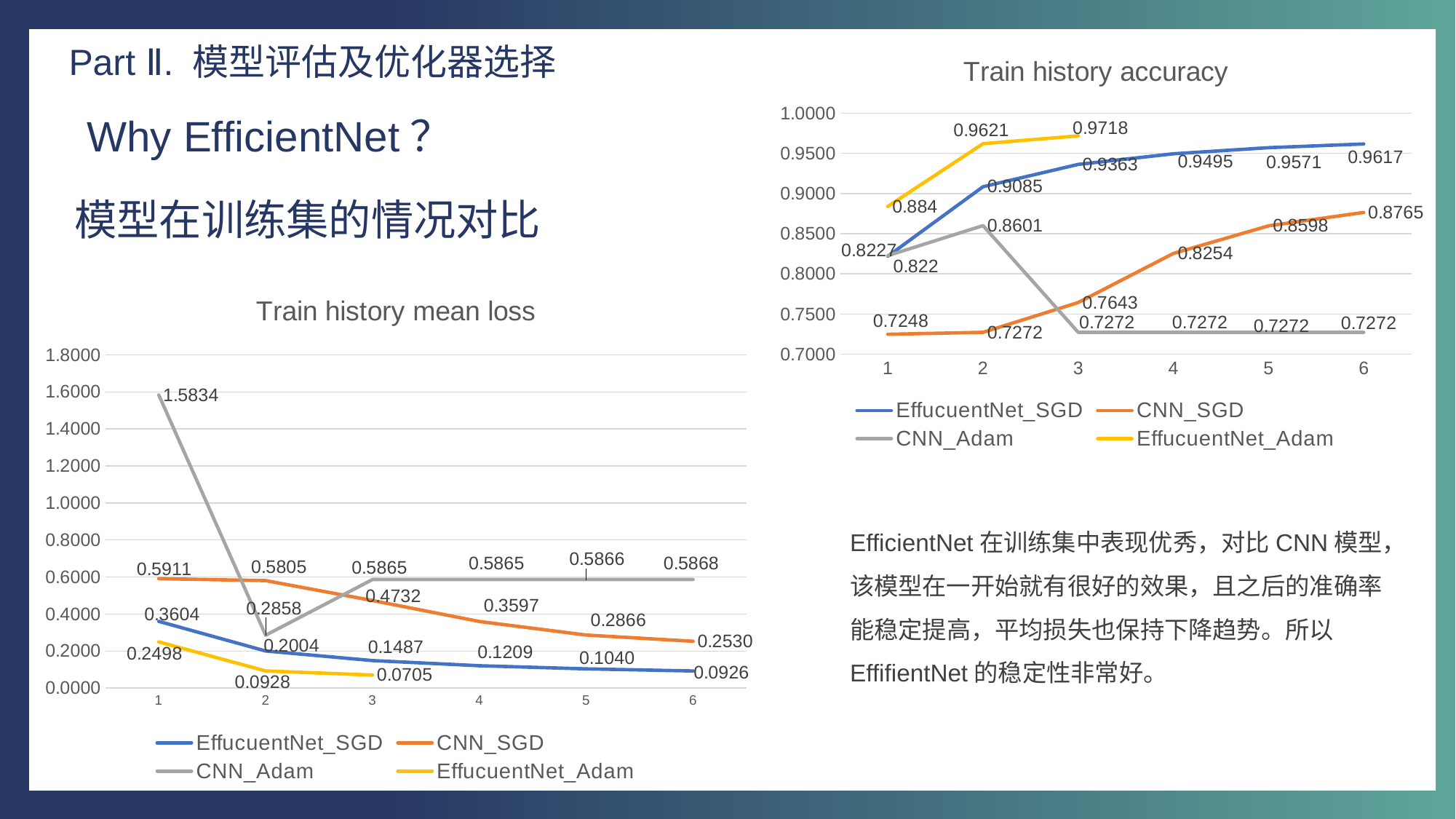

Part Ⅱ. 模型评估及优化器选择

### Chart: Train history accuracy

| Category |  |  |  |  |
|---|---|---|---|---|
Why EfficientNet？
模型在训练集的情况对比

### Chart: Train history mean loss

| Category |  |  |  |  |
|---|---|---|---|---|
EfficientNet在训练集中表现优秀，对比CNN模型，该模型在一开始就有很好的效果，且之后的准确率能稳定提高，平均损失也保持下降趋势。所以EffifientNet的稳定性非常好。